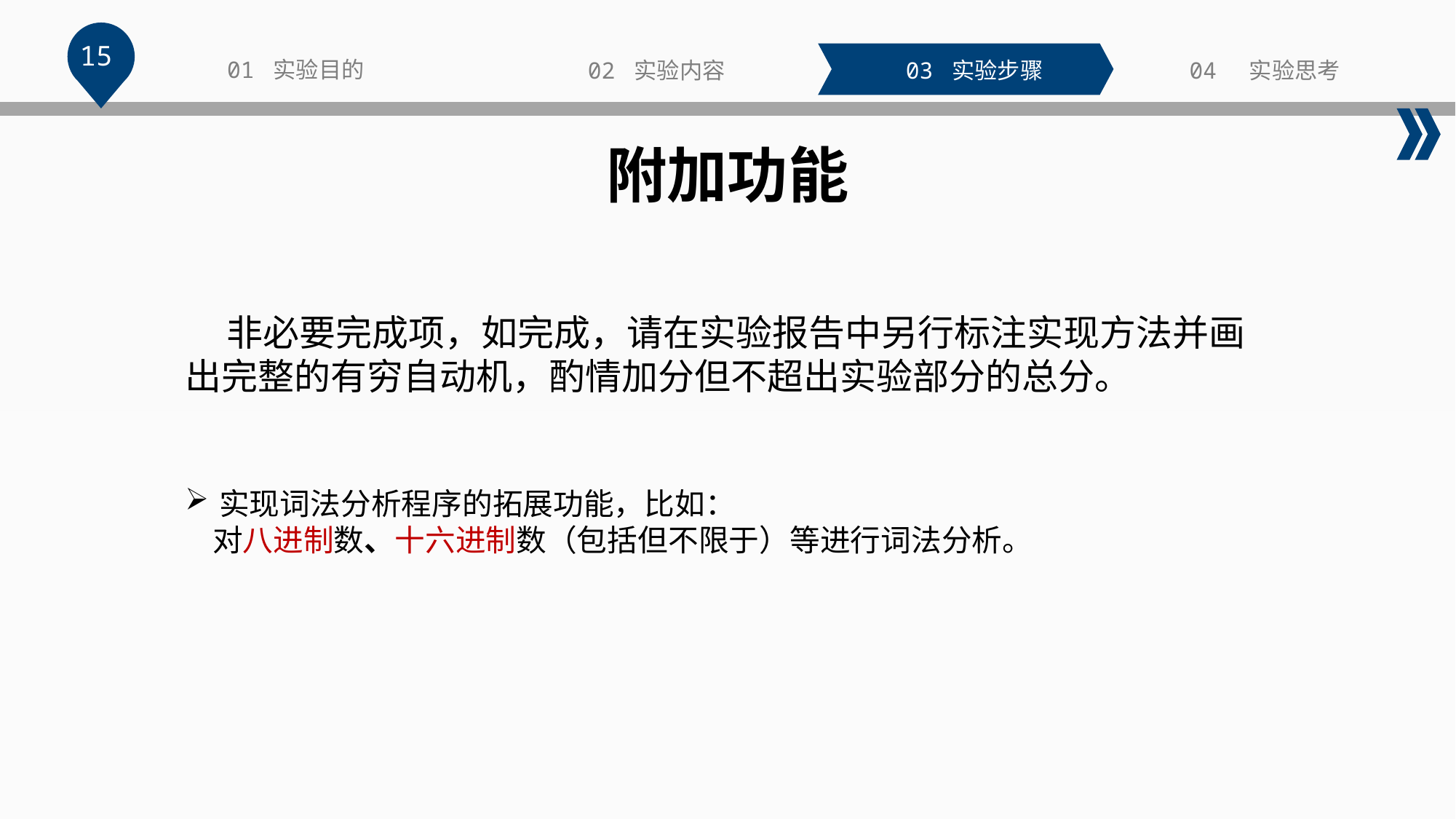

15

01 实验目的
02 实验内容
03 实验步骤
04  实验思考

附加功能

    非必要完成项，如完成，请在实验报告中另行标注实现方法并画出完整的有穷自动机，酌情加分但不超出实验部分的总分。

实现词法分析程序的拓展功能，比如：
   对八进制数、十六进制数（包括但不限于）等进行词法分析。